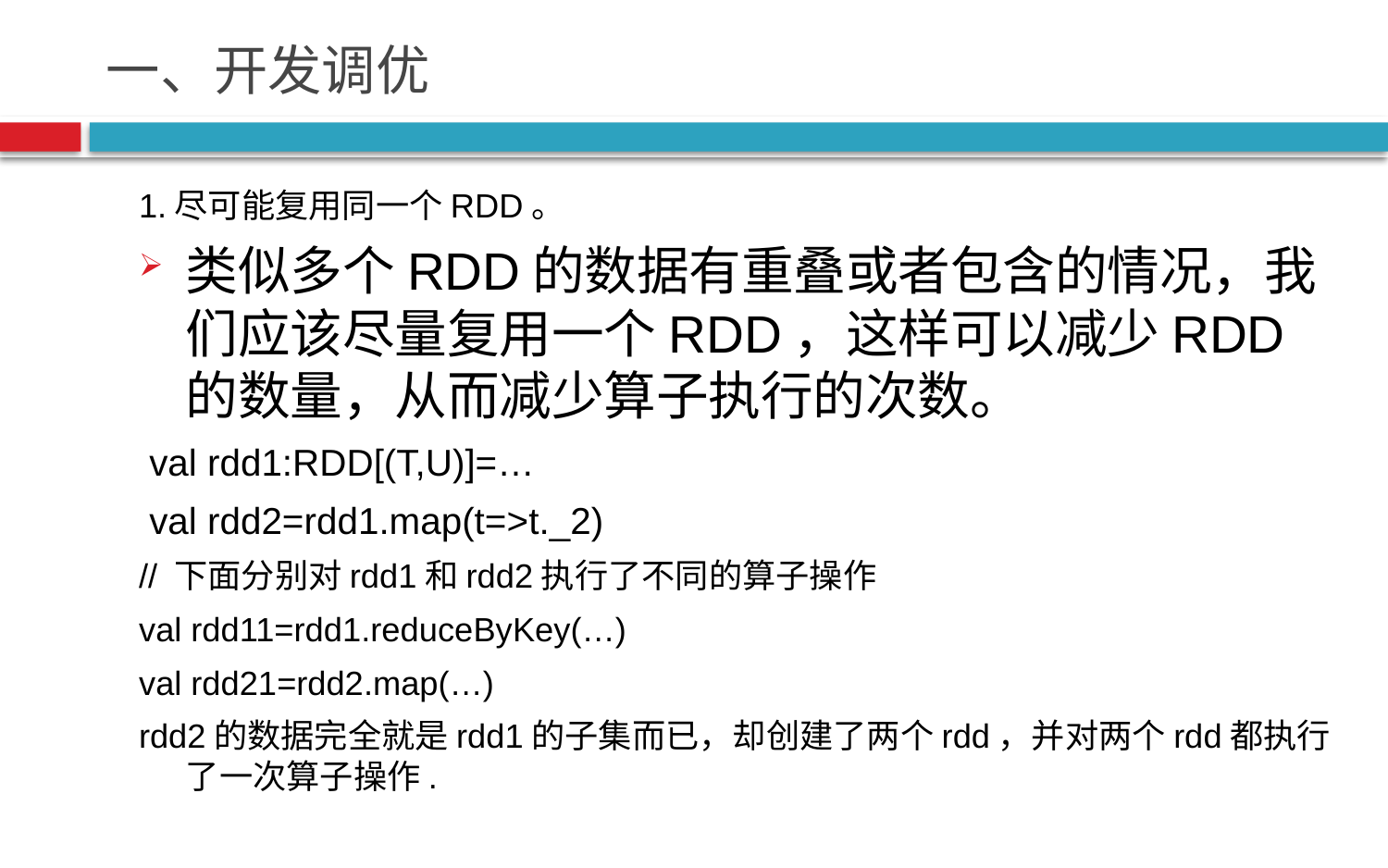

# 一、开发调优
1.尽可能复用同一个RDD。
类似多个RDD的数据有重叠或者包含的情况，我们应该尽量复用一个RDD，这样可以减少RDD的数量，从而减少算子执行的次数。
 val rdd1:RDD[(T,U)]=…
 val rdd2=rdd1.map(t=>t._2)
// 下面分别对rdd1和rdd2执行了不同的算子操作
val rdd11=rdd1.reduceByKey(…)
val rdd21=rdd2.map(…)
rdd2的数据完全就是rdd1的子集而已，却创建了两个rdd，并对两个rdd都执行了一次算子操作.